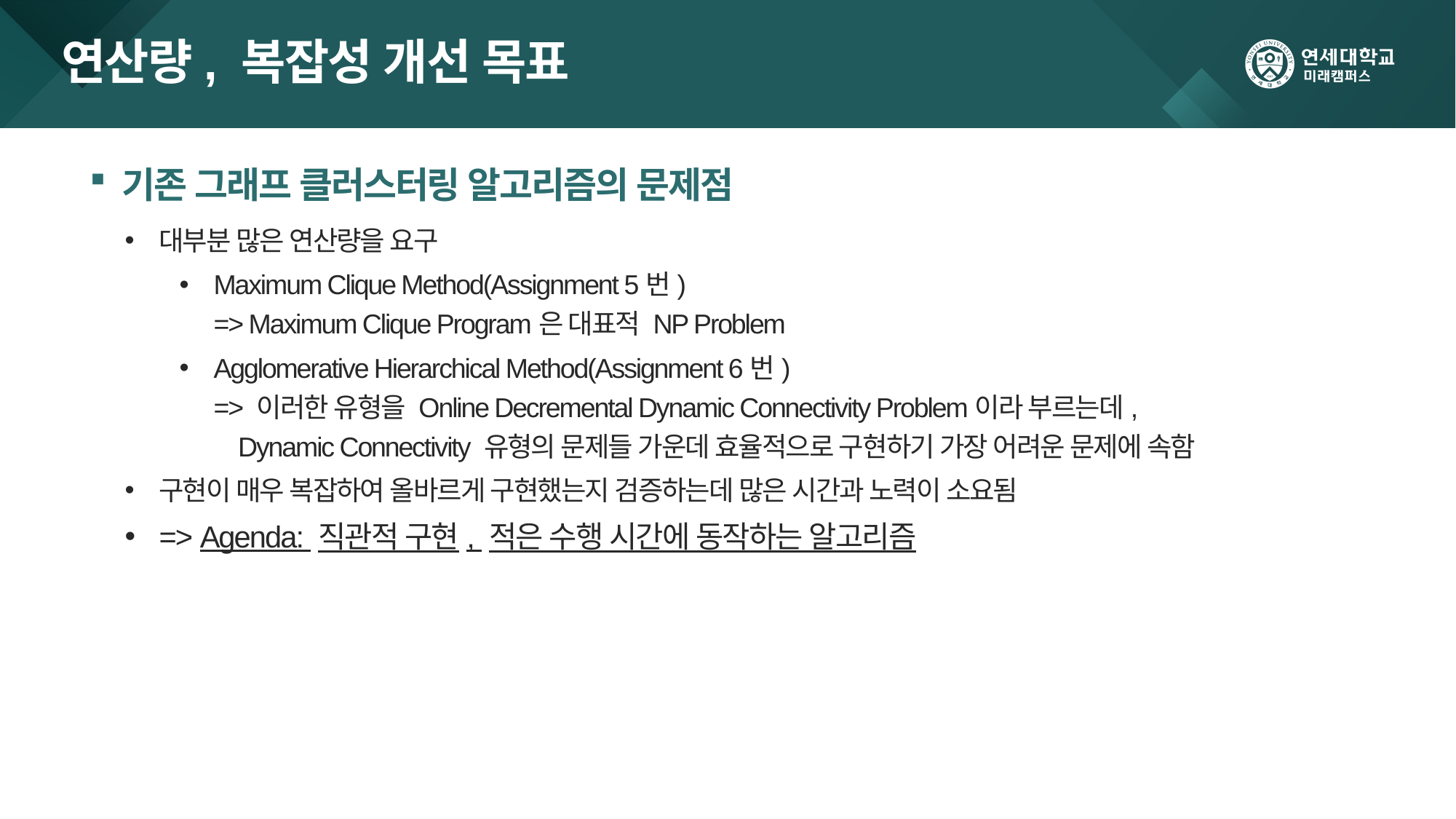

# 연산량, 복잡성 개선 목표
기존 그래프 클러스터링 알고리즘의 문제점
대부분 많은 연산량을 요구
Maximum Clique Method(Assignment 5번)
=> Maximum Clique Program은 대표적 NP Problem
Agglomerative Hierarchical Method(Assignment 6번)
=> 이러한 유형을 Online Decremental Dynamic Connectivity Problem이라 부르는데,
    Dynamic Connectivity 유형의 문제들 가운데 효율적으로 구현하기 가장 어려운 문제에 속함
구현이 매우 복잡하여 올바르게 구현했는지 검증하는데 많은 시간과 노력이 소요됨
=> Agenda: 직관적 구현, 적은 수행 시간에 동작하는 알고리즘